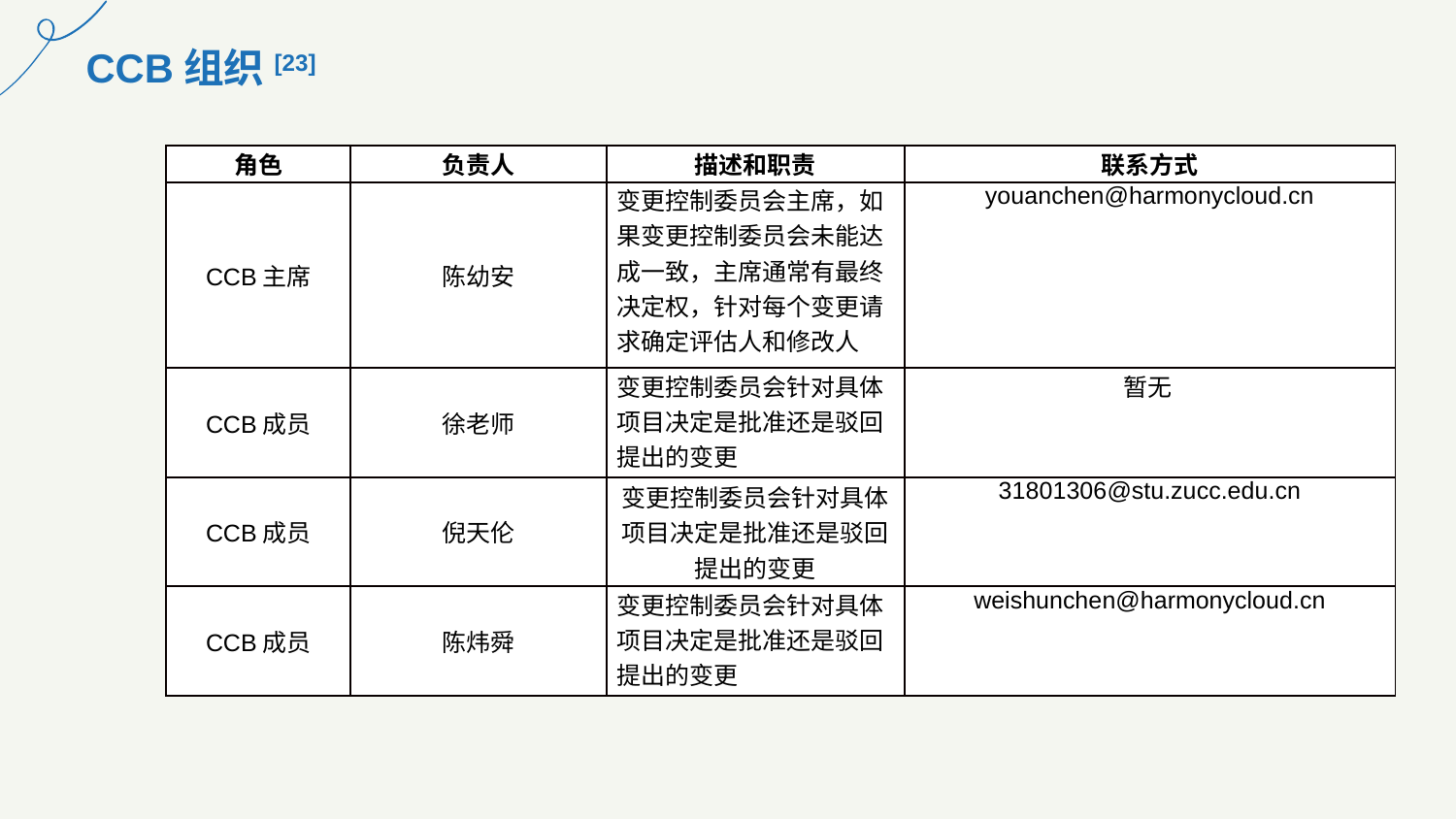

CCB组织[23]
| 角色 | 负责人 | 描述和职责 | 联系方式 |
| --- | --- | --- | --- |
| CCB主席 | 陈幼安 | 变更控制委员会主席，如果变更控制委员会未能达成一致，主席通常有最终决定权，针对每个变更请求确定评估人和修改人 | youanchen@harmonycloud.cn |
| CCB成员 | 徐老师 | 变更控制委员会针对具体项目决定是批准还是驳回提出的变更 | 暂无 |
| CCB成员 | 倪天伦 | 变更控制委员会针对具体项目决定是批准还是驳回提出的变更 | 31801306@stu.zucc.edu.cn |
| CCB成员 | 陈炜舜 | 变更控制委员会针对具体项目决定是批准还是驳回提出的变更 | weishunchen@harmonycloud.cn |